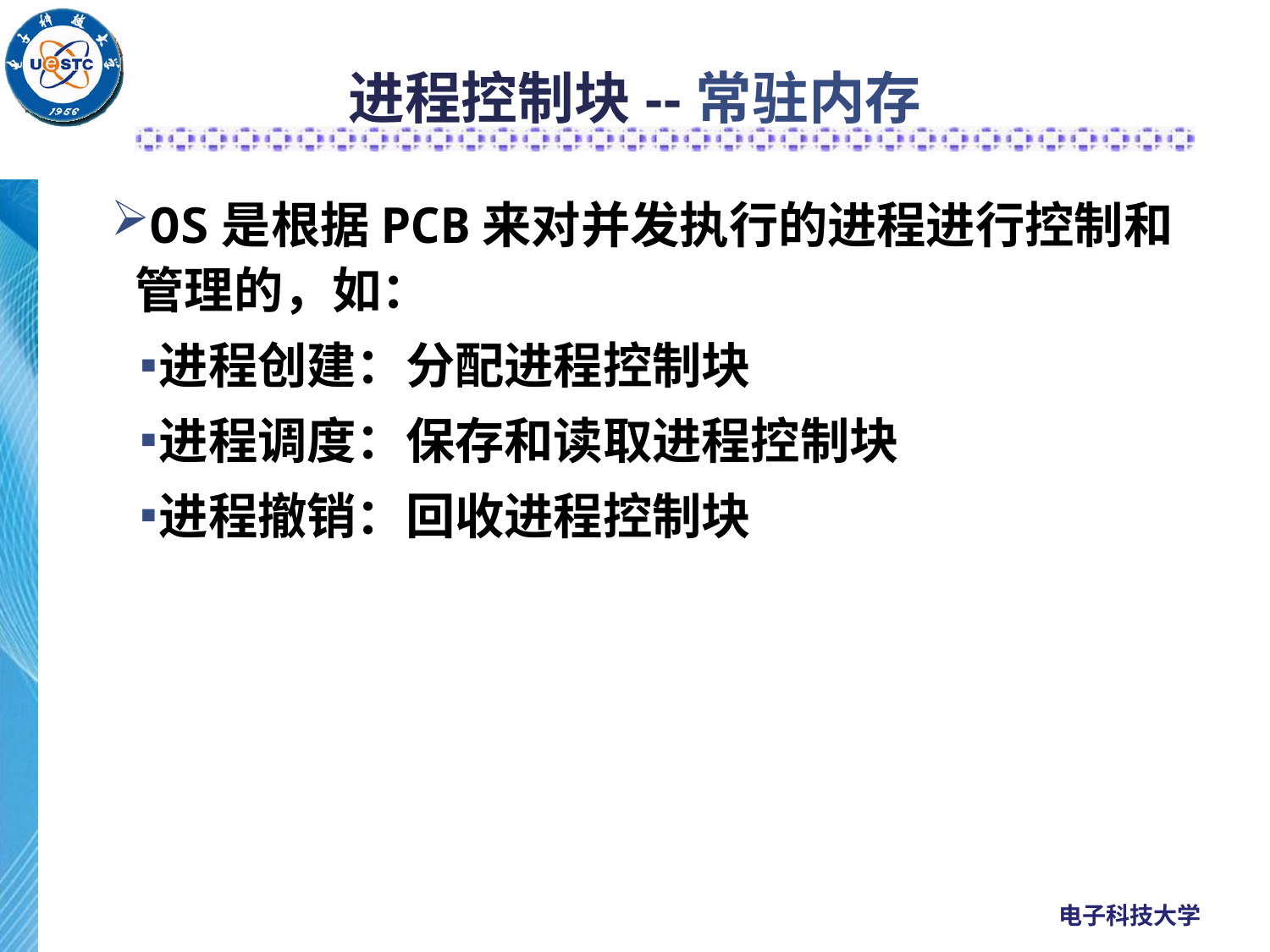

# 进程控制块--常驻内存
OS是根据PCB来对并发执行的进程进行控制和管理的，如：
进程创建：分配进程控制块
进程调度：保存和读取进程控制块
进程撤销：回收进程控制块